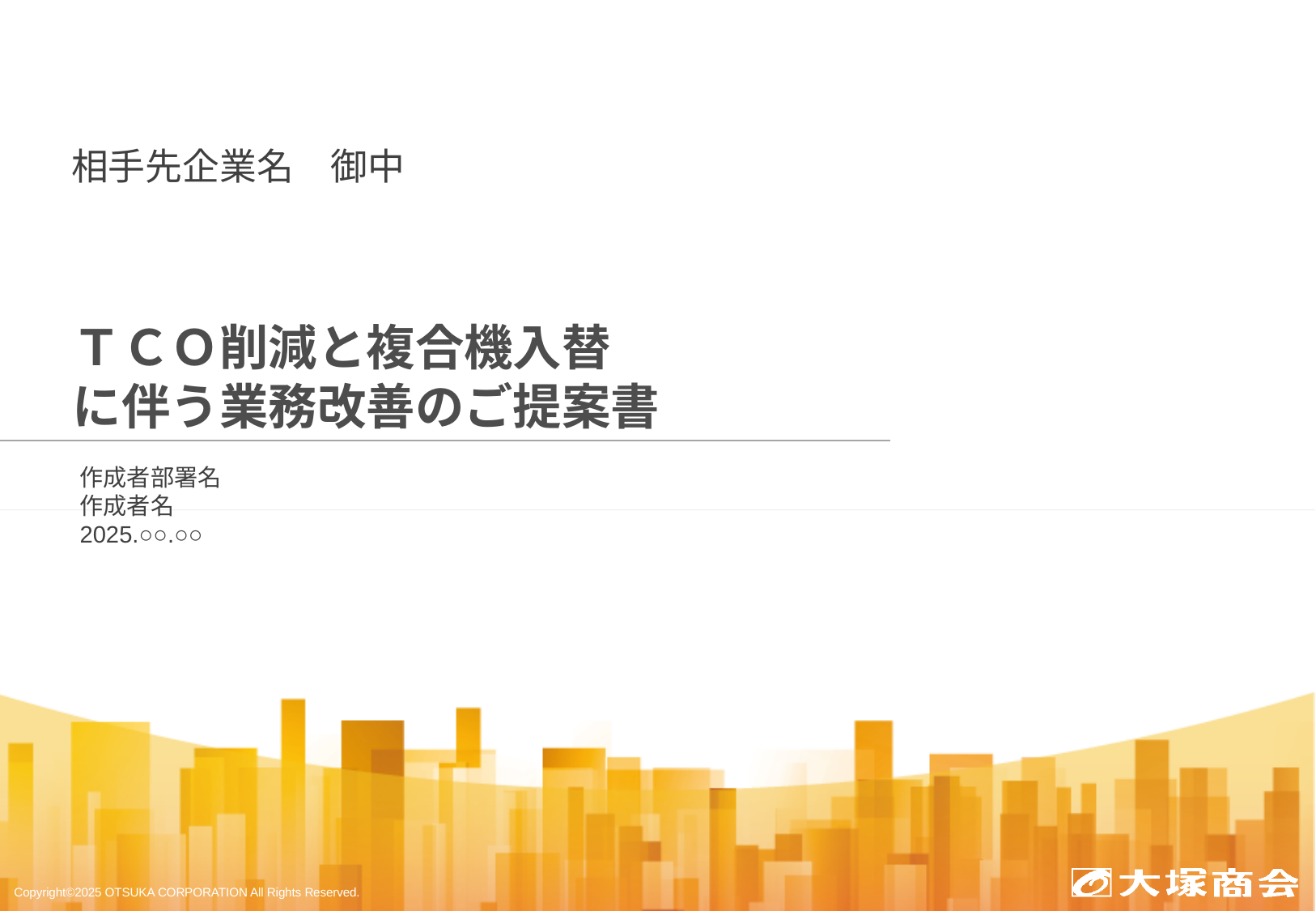

相手先企業名　御中
# ＴＣＯ削減と複合機入替 に伴う業務改善のご提案書
作成者部署名
作成者名
2025.○○.○○